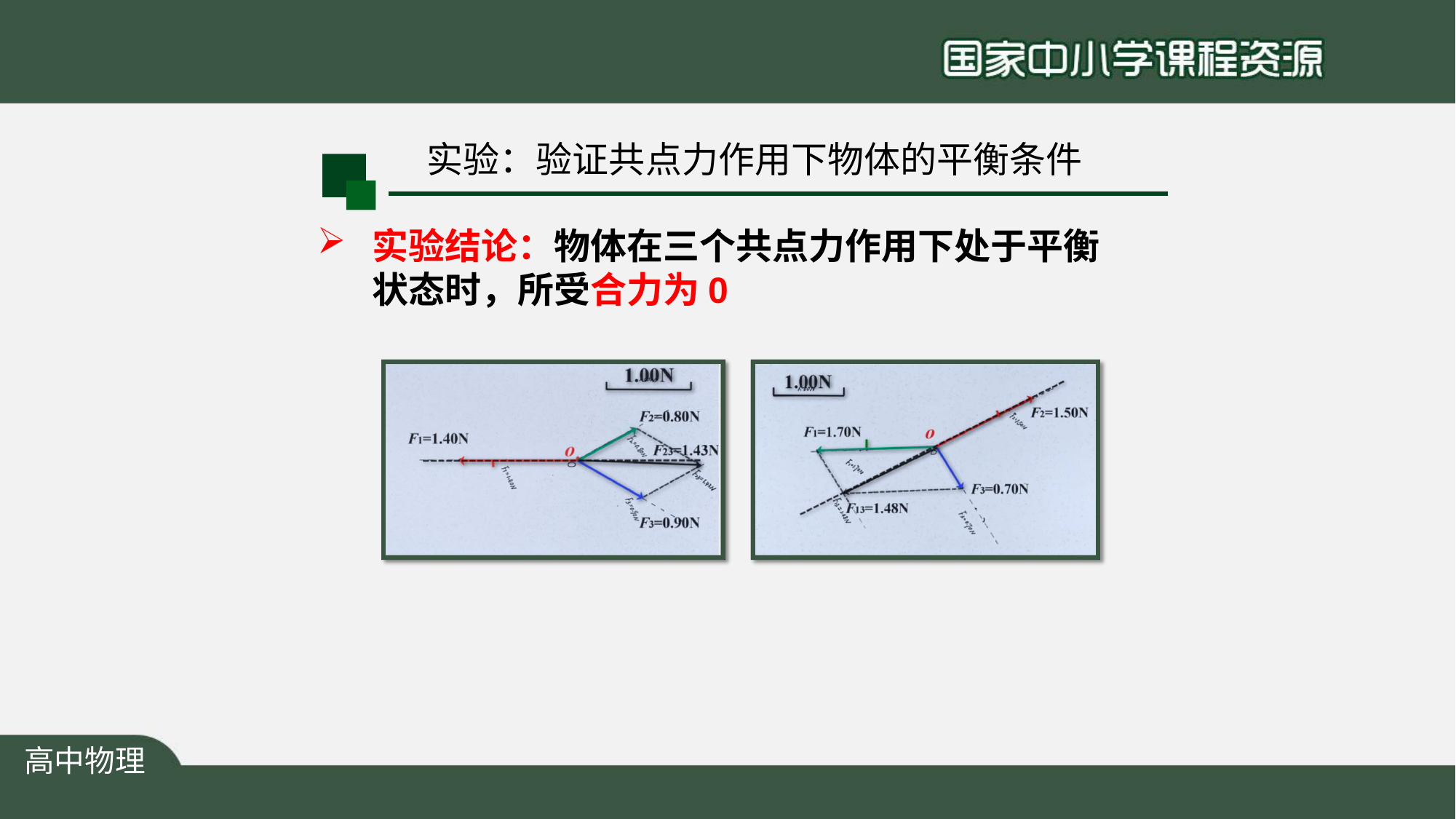

# 实验：验证共点力作用下物体的平衡条件

实验结论：物体在三个共点力作用下处于平衡 状态时，所受合力为0

高中物理